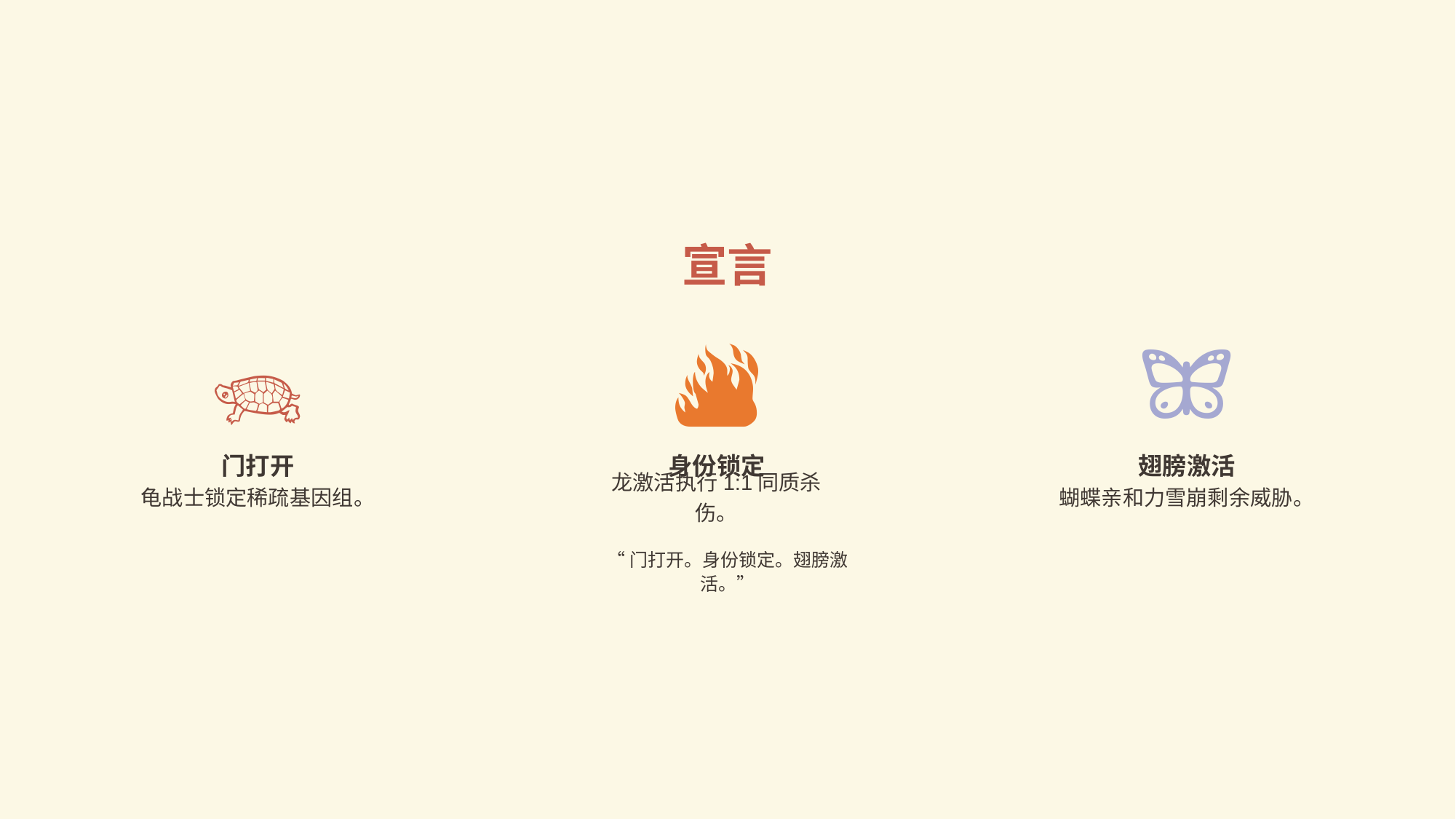

宣言
🐢
🔥
🦋
门打开
身份锁定
翅膀激活
龟战士锁定稀疏基因组。
龙激活执行1:1同质杀伤。
蝴蝶亲和力雪崩剩余威胁。
“门打开。身份锁定。翅膀激活。”